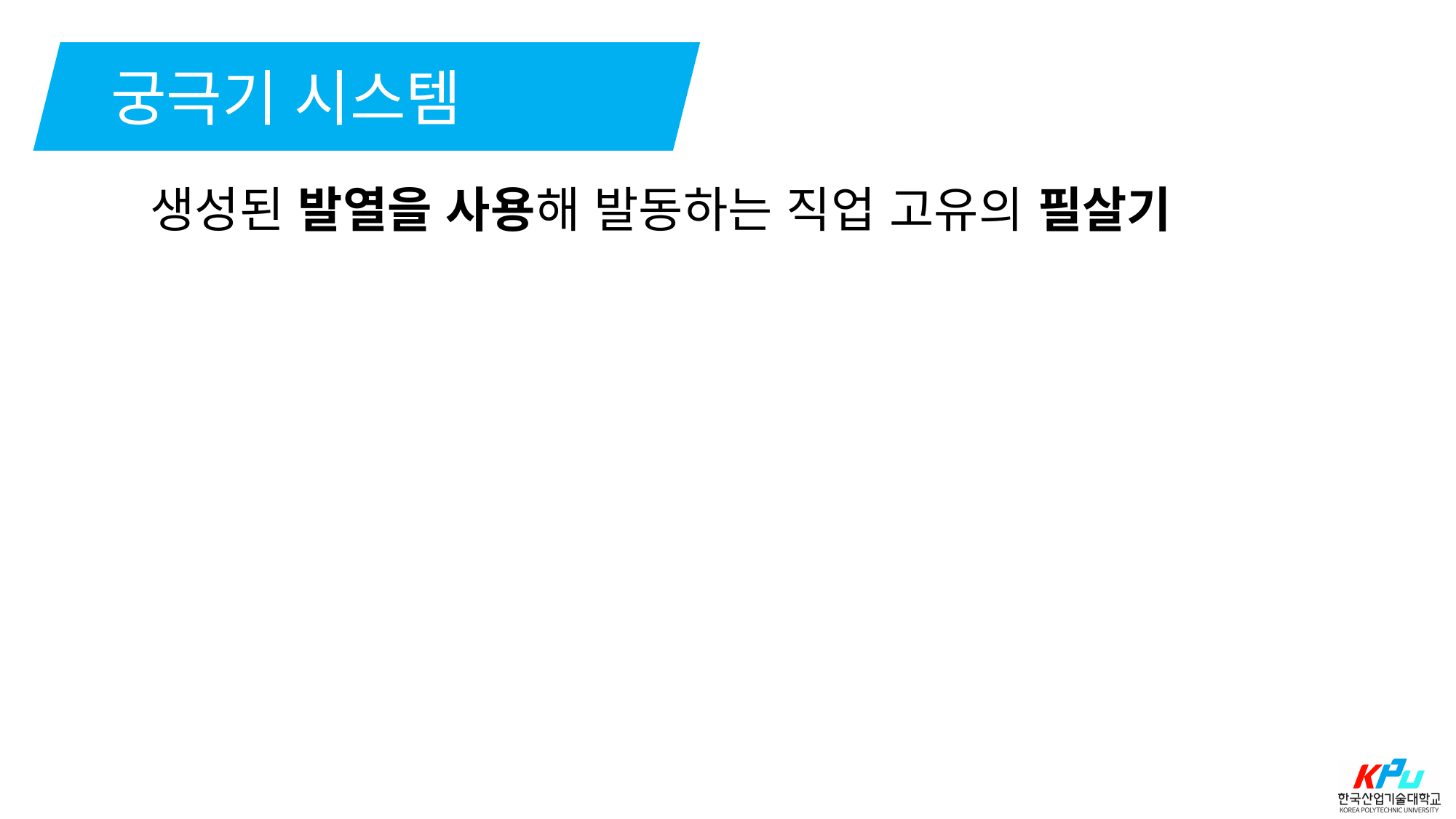

궁극기 시스템
생성된 발열을 사용해 발동하는 직업 고유의 필살기